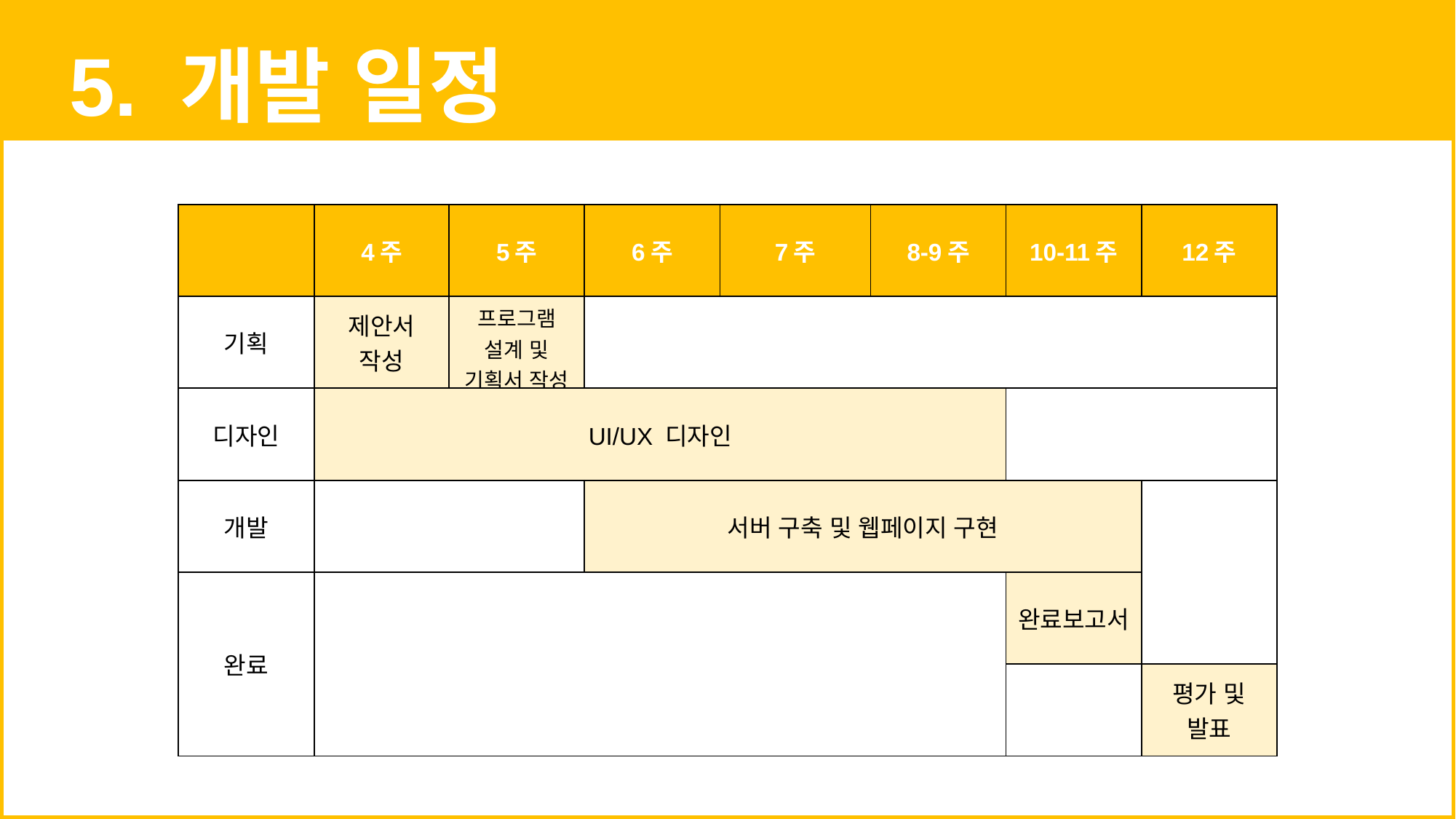

5. 개발 일정
|  | 4주 | 5주 | 6주 | 7주 | 8-9주 | 10-11주 | 12주 |
| --- | --- | --- | --- | --- | --- | --- | --- |
| 기획 | 제안서 작성 | 프로그램 설계 및 기획서 작성 |  |  |  |  |  |
| 디자인 | UI/UX 디자인 |  |  |  |  |  |  |
| 개발 |  |  | 서버 구축 및 웹페이지 구현 |  |  |  |  |
| 완료 |  |  |  |  |  | 완료보고서 |  |
|  |  |  |  |  |  |  | 평가 및 발표 |